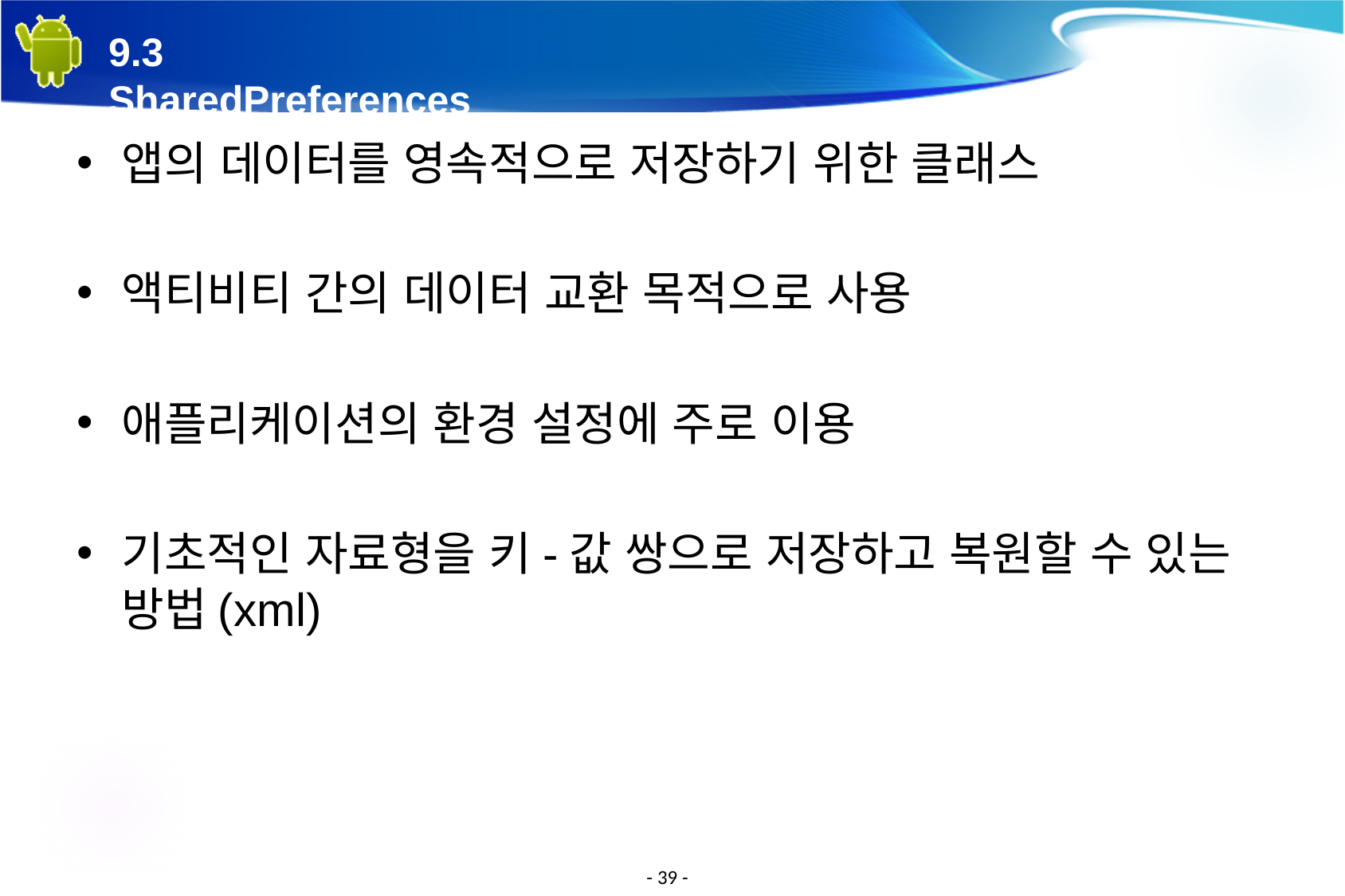

# 9.3 SharedPreferences
앱의 데이터를 영속적으로 저장하기 위한 클래스

액티비티 간의 데이터 교환 목적으로 사용

애플리케이션의 환경 설정에 주로 이용

기초적인 자료형을 키-값 쌍으로 저장하고 복원할 수 있는 방법(xml)